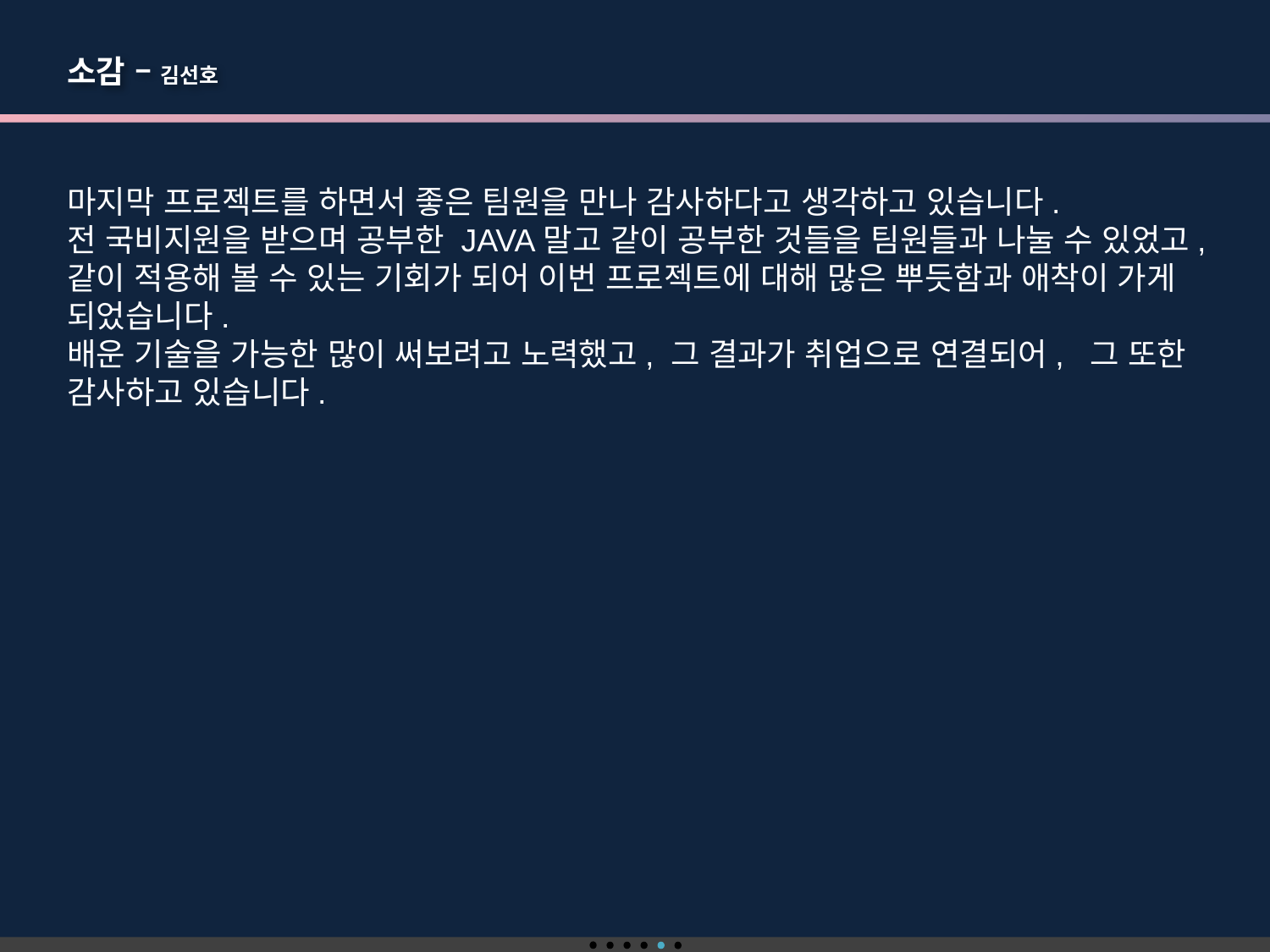

소감 – 김선호
마지막 프로젝트를 하면서 좋은 팀원을 만나 감사하다고 생각하고 있습니다.
전 국비지원을 받으며 공부한 JAVA말고 같이 공부한 것들을 팀원들과 나눌 수 있었고, 같이 적용해 볼 수 있는 기회가 되어 이번 프로젝트에 대해 많은 뿌듯함과 애착이 가게 되었습니다.
배운 기술을 가능한 많이 써보려고 노력했고, 그 결과가 취업으로 연결되어,  그 또한 감사하고 있습니다.